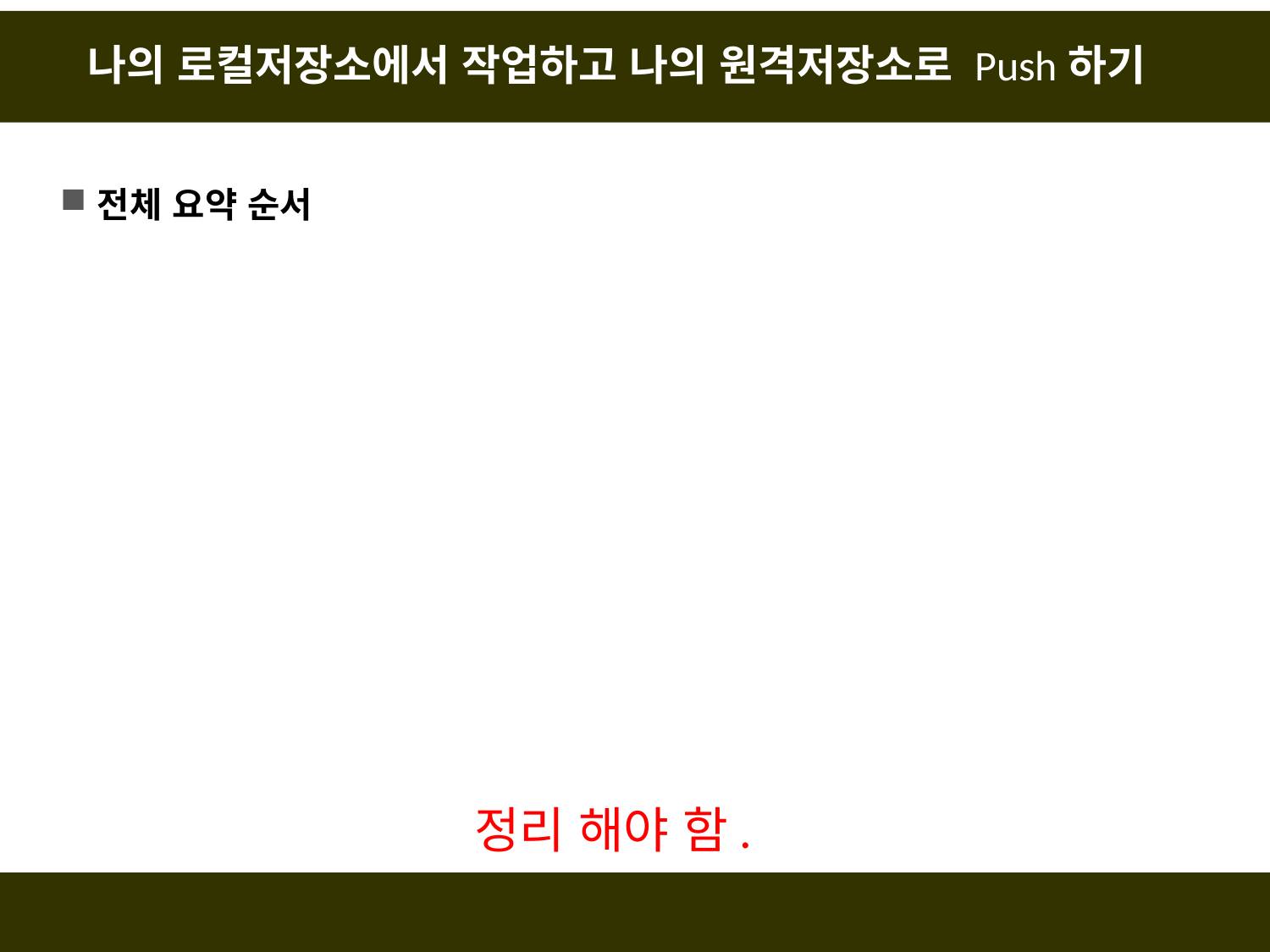

# 나의 로컬저장소에서 작업하고 나의 원격저장소로 Push하기
전체 요약 순서
정리 해야 함.